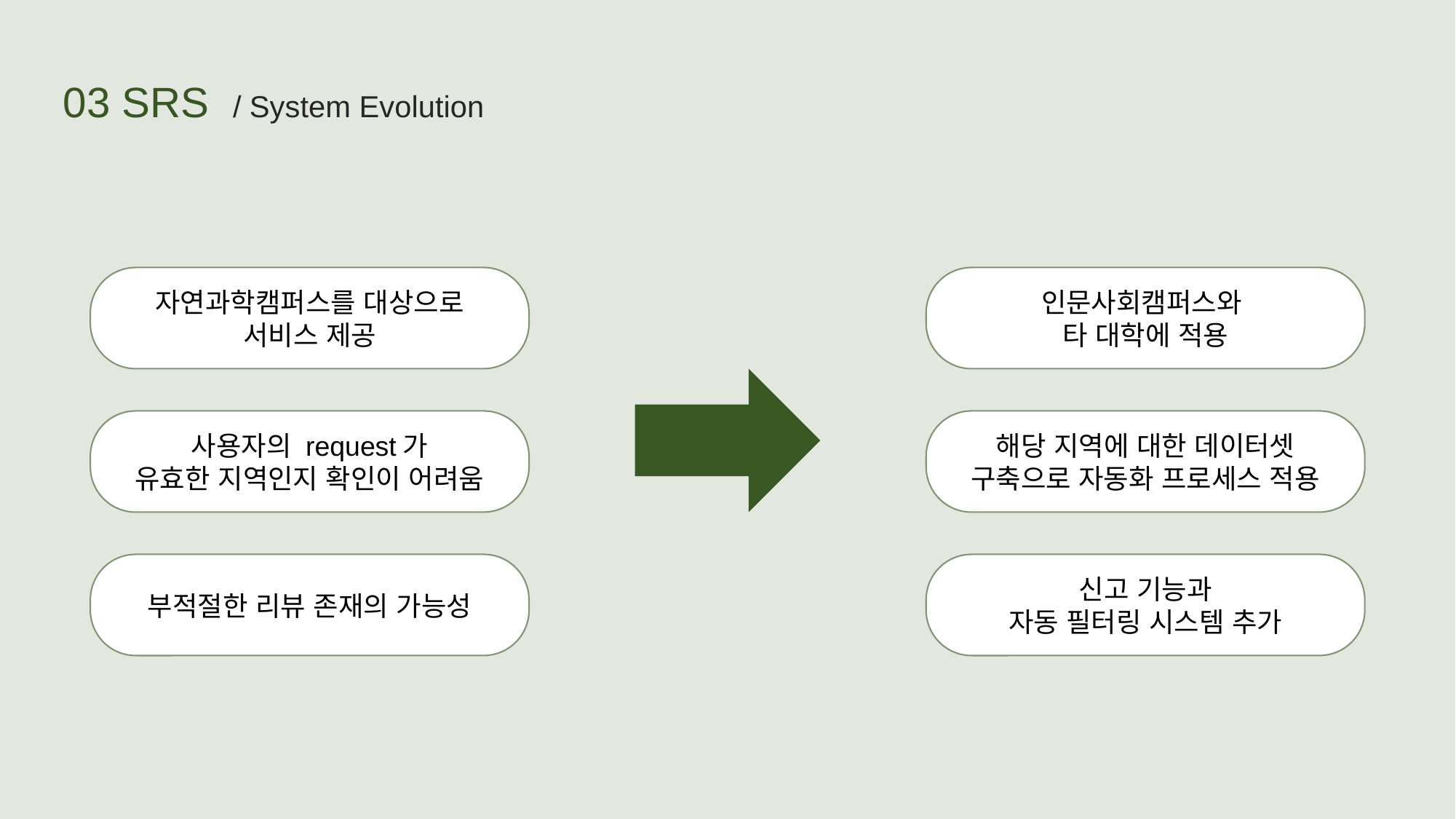

03 SRS  / System Evolution
자연과학캠퍼스를 대상으로
서비스 제공
인문사회캠퍼스와
타 대학에 적용

사용자의 request가
유효한 지역인지 확인이 어려움
해당 지역에 대한 데이터셋 구축으로 자동화 프로세스 적용
부적절한 리뷰 존재의 가능성
신고 기능과
자동 필터링 시스템 추가